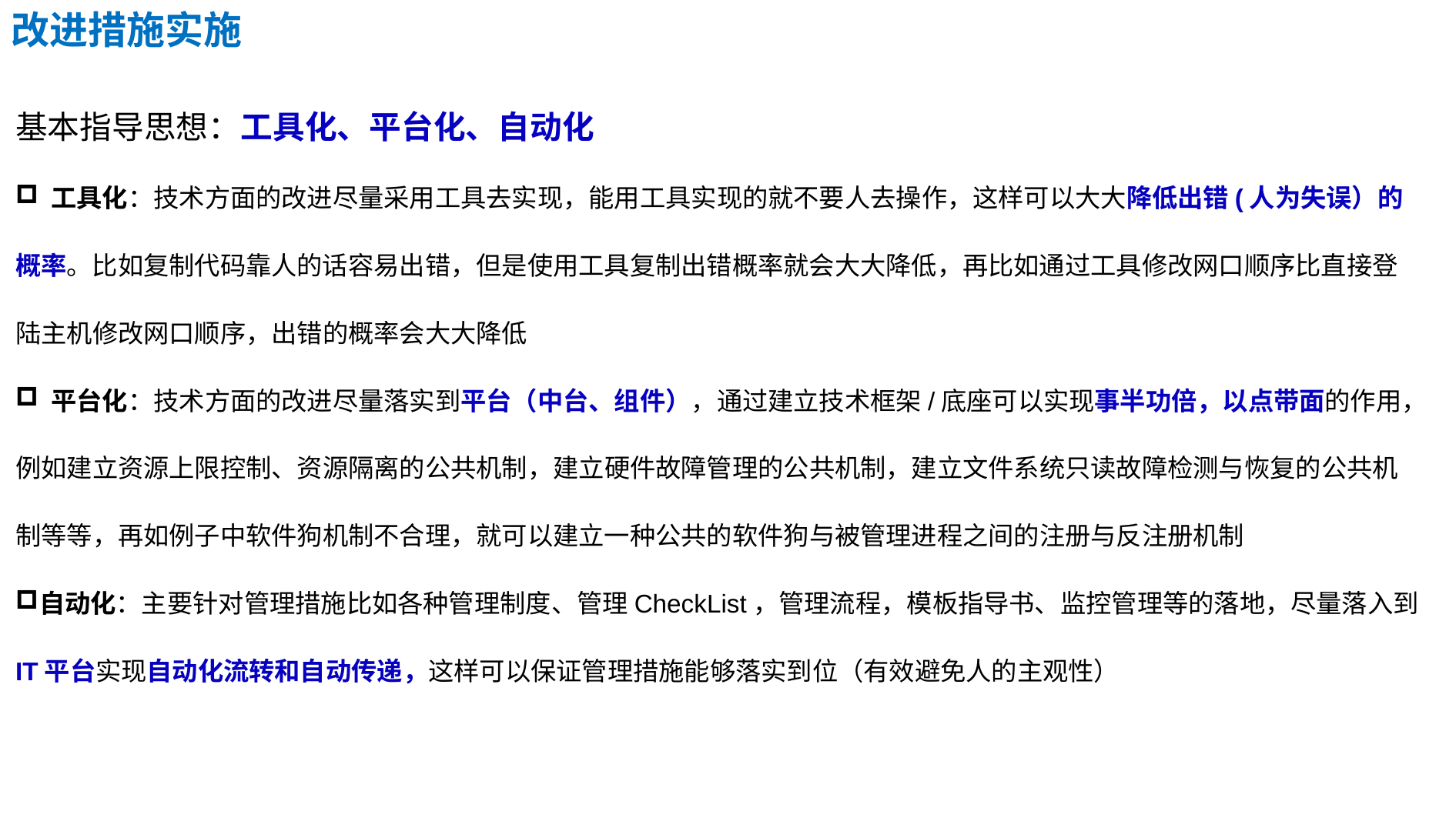

改进措施实施
基本指导思想：工具化、平台化、自动化
 工具化：技术方面的改进尽量采用工具去实现，能用工具实现的就不要人去操作，这样可以大大降低出错(人为失误）的概率。比如复制代码靠人的话容易出错，但是使用工具复制出错概率就会大大降低，再比如通过工具修改网口顺序比直接登陆主机修改网口顺序，出错的概率会大大降低
 平台化：技术方面的改进尽量落实到平台（中台、组件），通过建立技术框架/底座可以实现事半功倍，以点带面的作用，例如建立资源上限控制、资源隔离的公共机制，建立硬件故障管理的公共机制，建立文件系统只读故障检测与恢复的公共机制等等，再如例子中软件狗机制不合理，就可以建立一种公共的软件狗与被管理进程之间的注册与反注册机制
自动化：主要针对管理措施比如各种管理制度、管理CheckList，管理流程，模板指导书、监控管理等的落地，尽量落入到IT平台实现自动化流转和自动传递，这样可以保证管理措施能够落实到位（有效避免人的主观性）